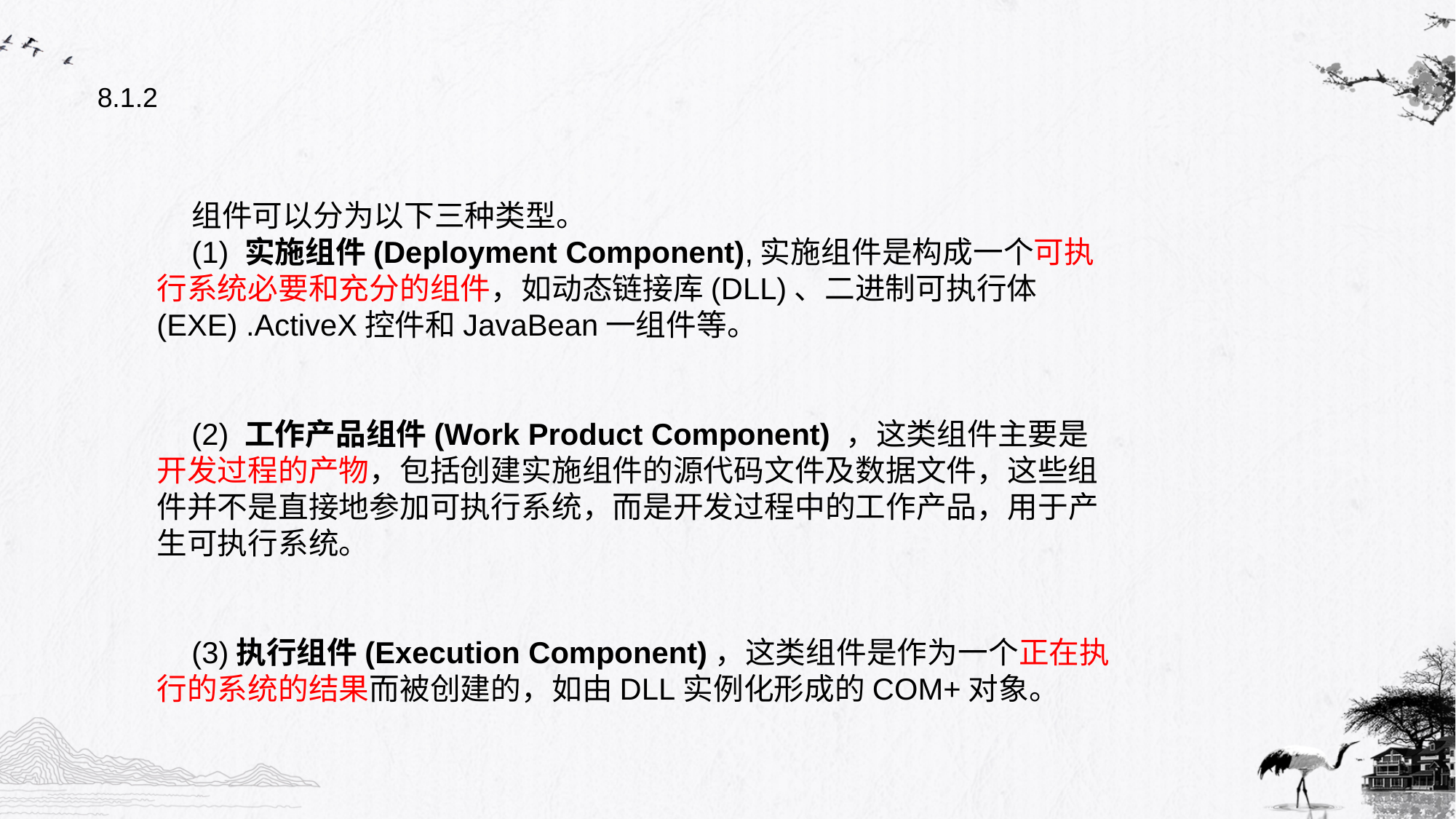

8.1.2
组件可以分为以下三种类型。
(1) 实施组件(Deployment Component),实施组件是构成一个可执行系统必要和充分的组件，如动态链接库(DLL)、二进制可执行体(EXE) .ActiveX控件和JavaBean一组件等。

(2) 工作产品组件(Work Product Component) ，这类组件主要是开发过程的产物，包括创建实施组件的源代码文件及数据文件，这些组件并不是直接地参加可执行系统，而是开发过程中的工作产品，用于产生可执行系统。

(3)执行组件(Execution Component)，这类组件是作为一个正在执行的系统的结果而被创建的，如由DLL实例化形成的COM+对象。